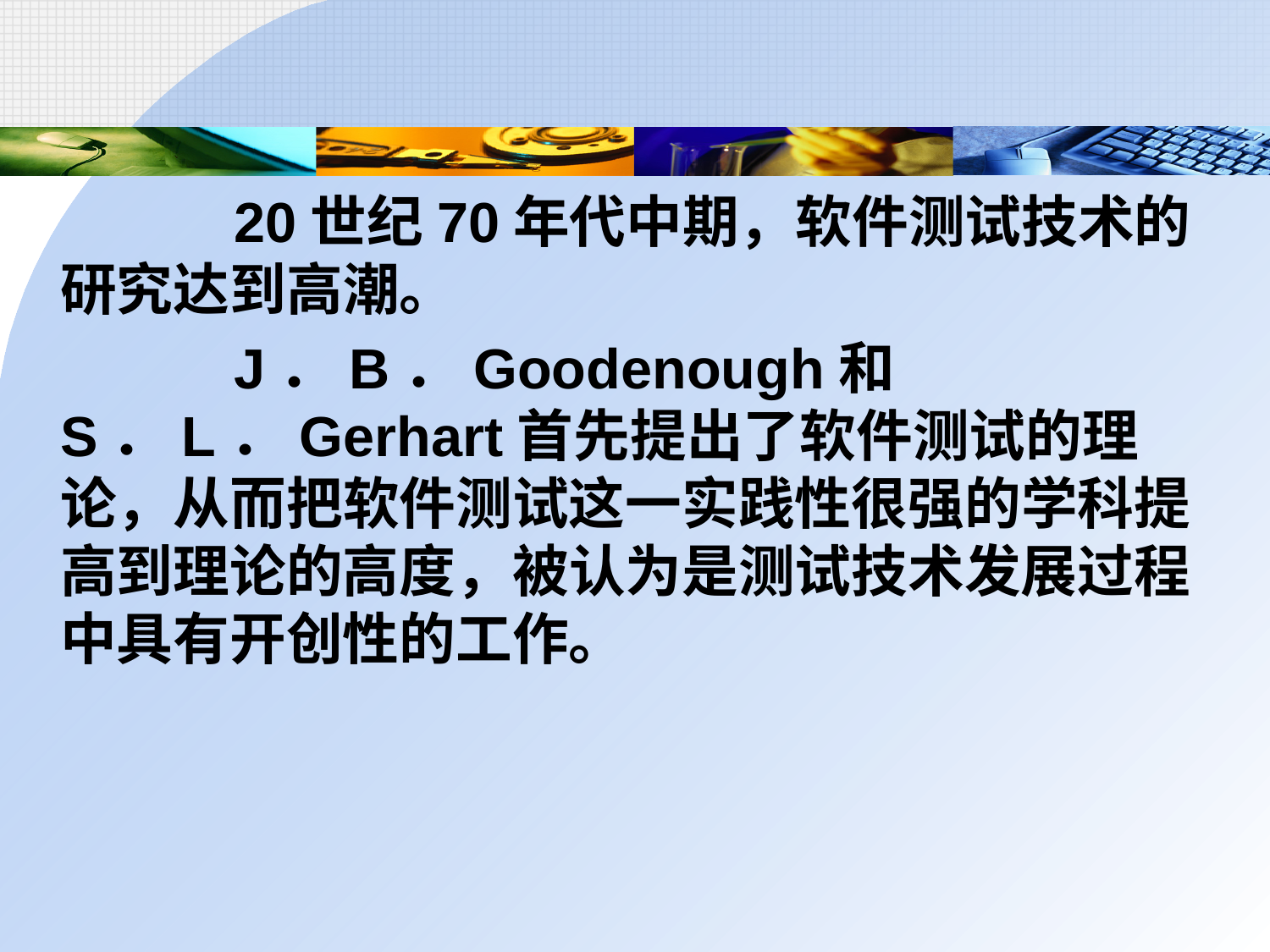

20世纪70年代中期，软件测试技术的研究达到高潮。
		   J．B．Goodenough和S．L．Gerhart首先提出了软件测试的理论，从而把软件测试这一实践性很强的学科提高到理论的高度，被认为是测试技术发展过程中具有开创性的工作。